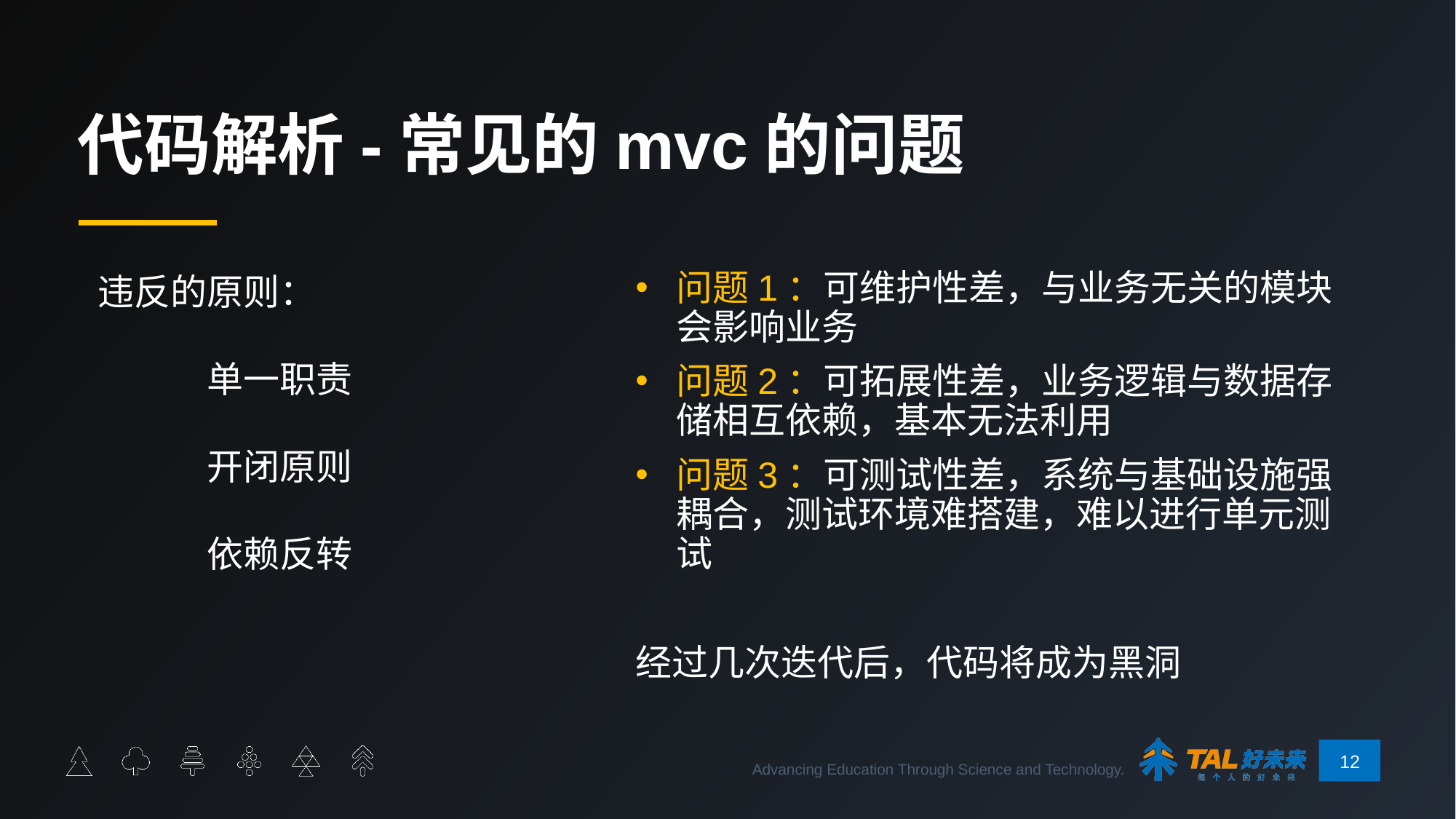

# 代码解析-常见的mvc的问题

问题1：可维护性差，与业务无关的模块会影响业务
问题2：可拓展性差，业务逻辑与数据存储相互依赖，基本无法利用
问题3：可测试性差，系统与基础设施强耦合，测试环境难搭建，难以进行单元测试

经过几次迭代后，代码将成为黑洞
违反的原则：

	单一职责

	开闭原则

	依赖反转
12